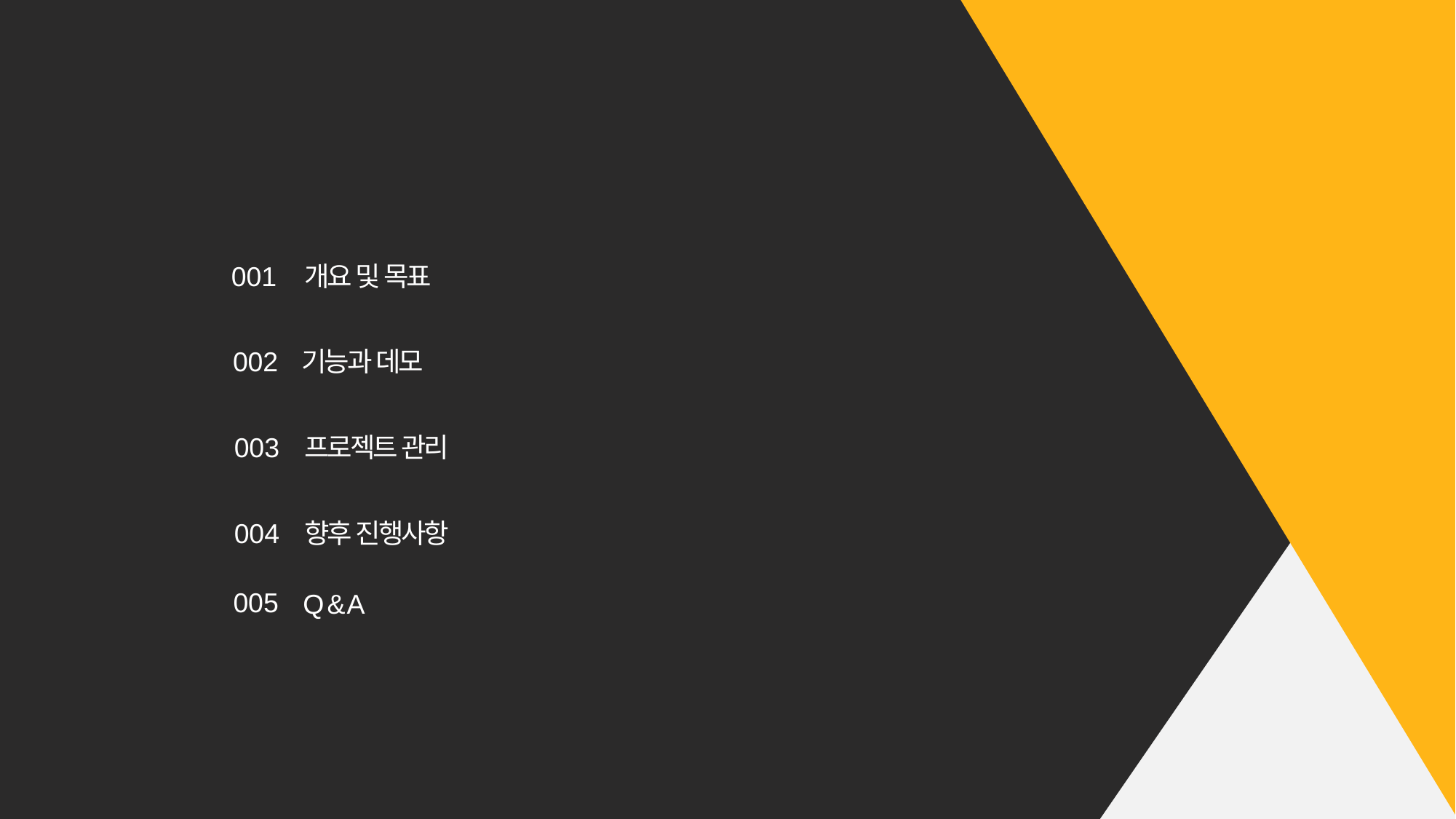

001
개요 및 목표
002
기능과 데모
003
프로젝트 관리
향후 진행사항
004
005
Q & A

Contents
2